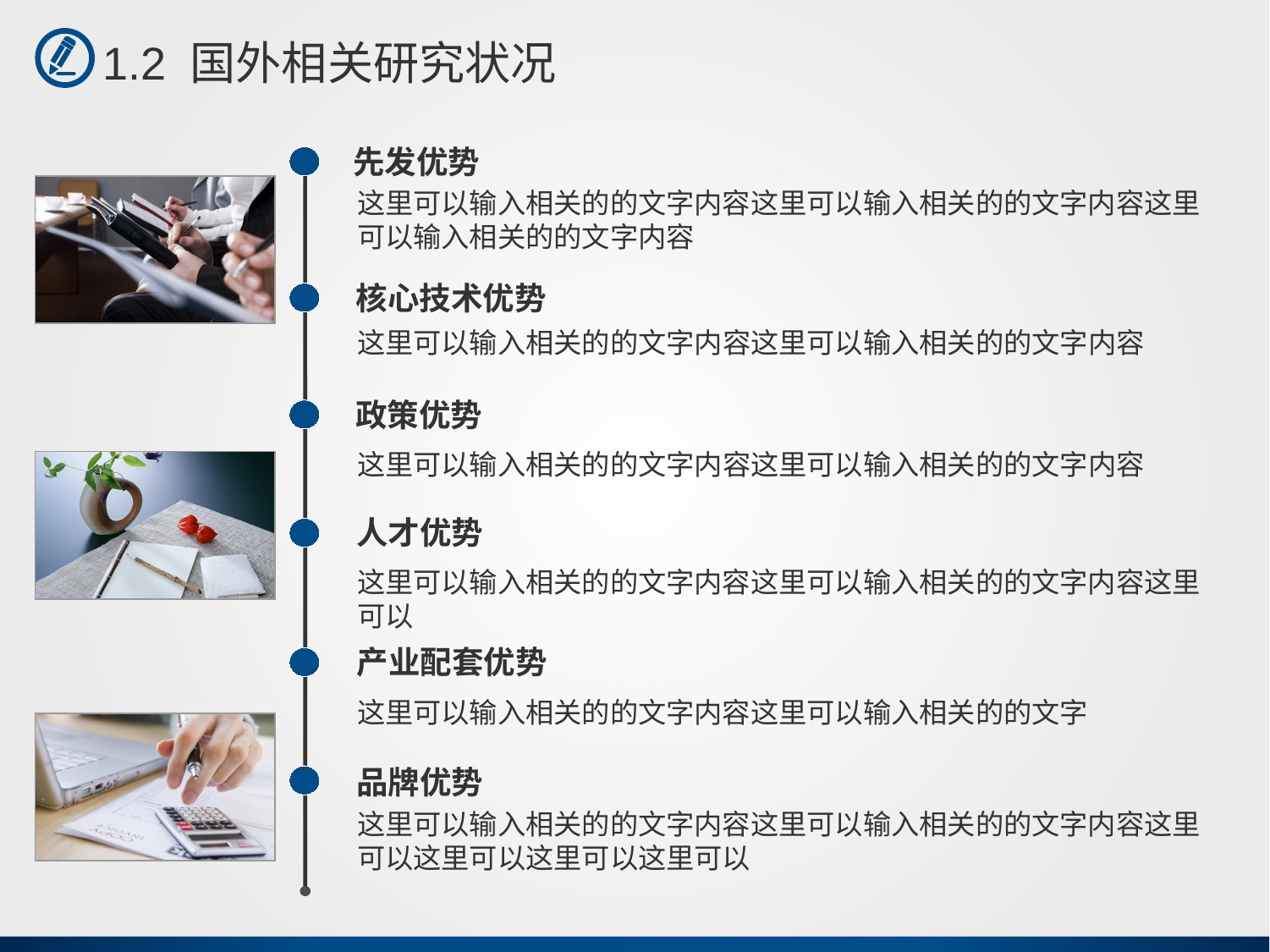

1.2 国外相关研究状况
先发优势

这里可以输入相关的的文字内容这里可以输入相关的的文字内容这里可以输入相关的的文字内容
核心技术优势

这里可以输入相关的的文字内容这里可以输入相关的的文字内容
政策优势

这里可以输入相关的的文字内容这里可以输入相关的的文字内容

人才优势

这里可以输入相关的的文字内容这里可以输入相关的的文字内容这里可以
产业配套优势

这里可以输入相关的的文字内容这里可以输入相关的的文字

品牌优势

这里可以输入相关的的文字内容这里可以输入相关的的文字内容这里可以这里可以这里可以这里可以